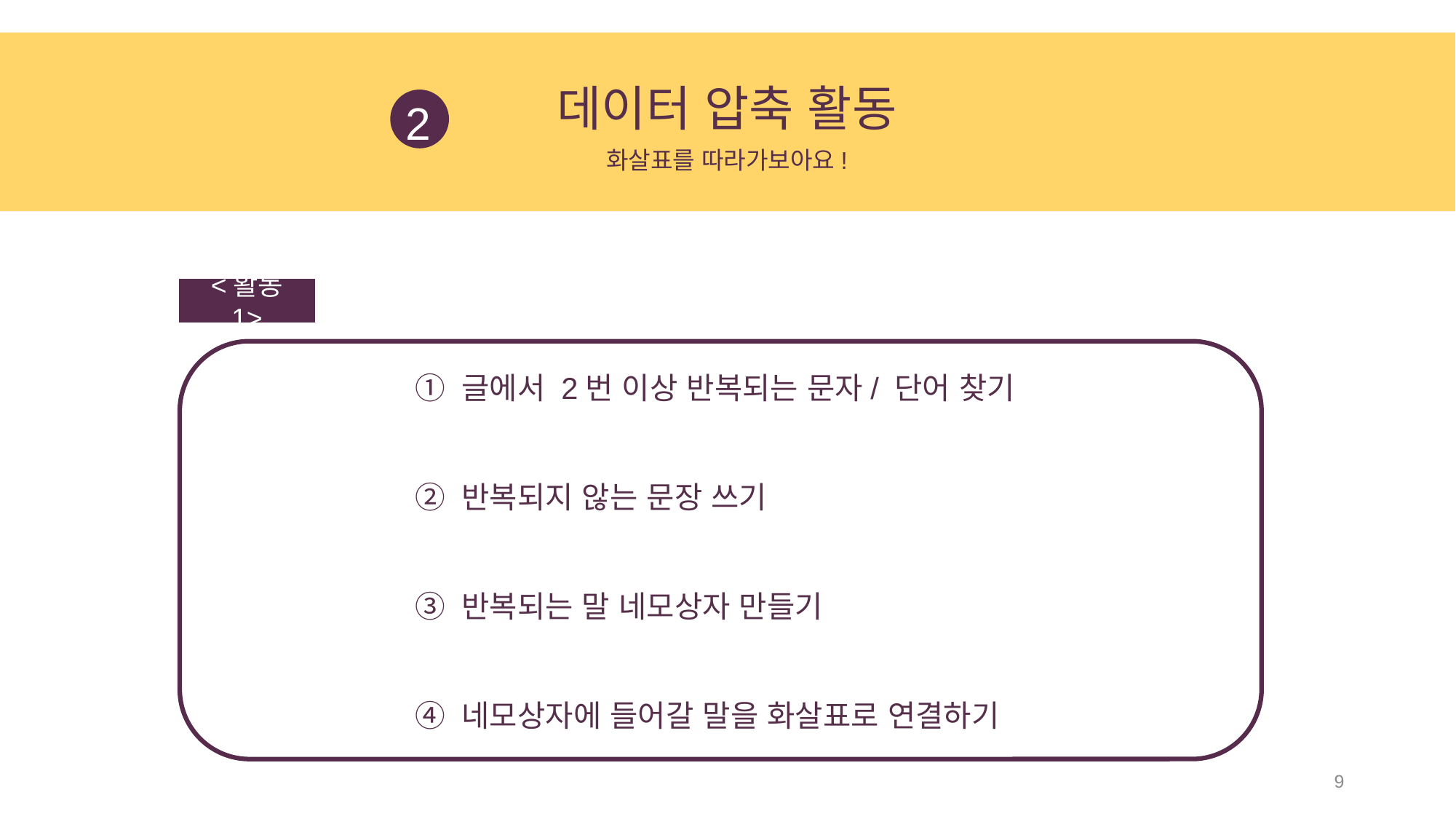

데이터 압축 활동

2
화살표를 따라가보아요!
<활동 1>

① 글에서 2번 이상 반복되는 문자/ 단어 찾기

② 반복되지 않는 문장 쓰기

③ 반복되는 말 네모상자 만들기

④ 네모상자에 들어갈 말을 화살표로 연결하기

9